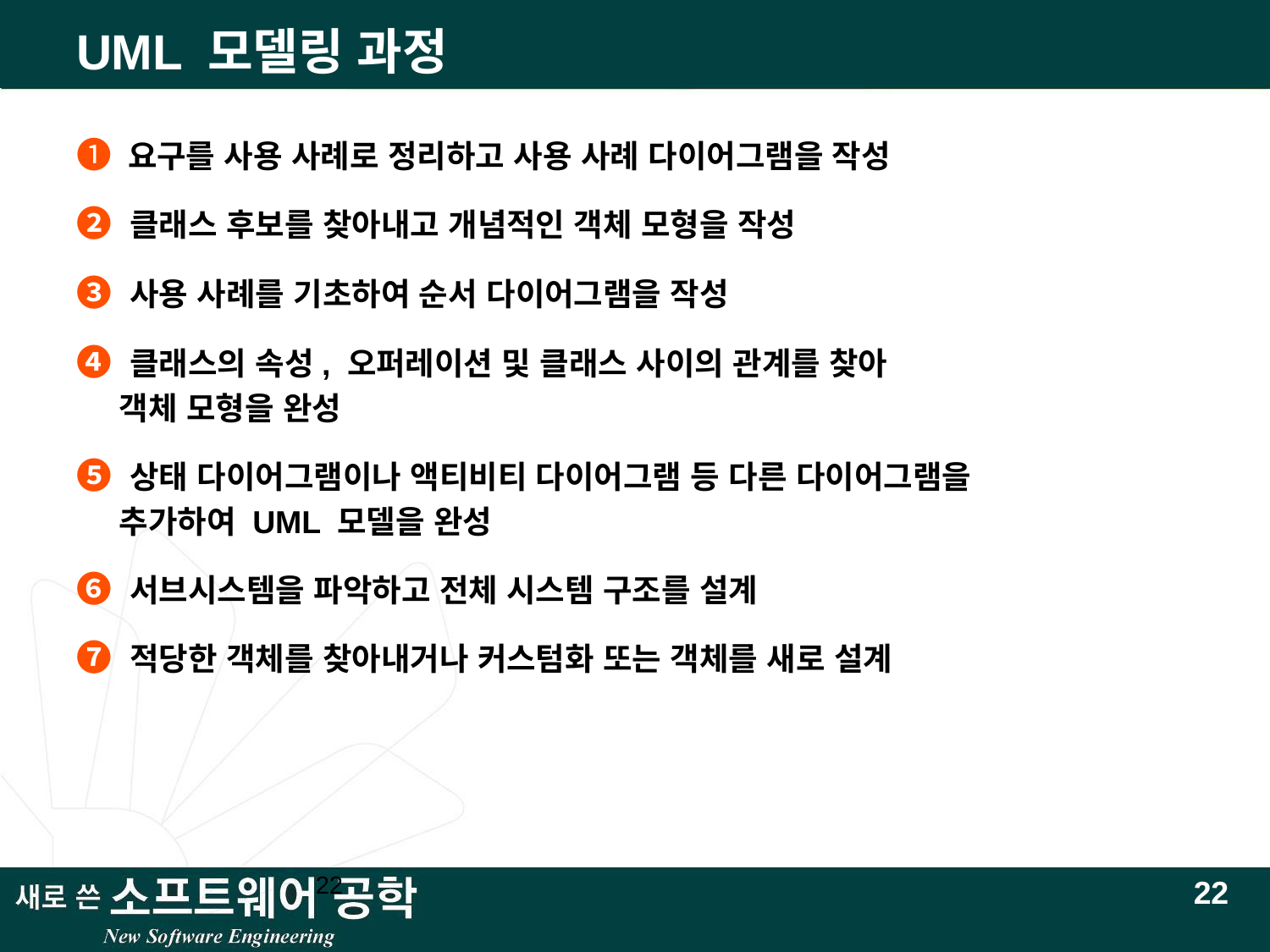

# UML 모델링 과정
➊ 요구를 사용 사례로 정리하고 사용 사례 다이어그램을 작성

➋ 클래스 후보를 찾아내고 개념적인 객체 모형을 작성

➌ 사용 사례를 기초하여 순서 다이어그램을 작성

➍ 클래스의 속성, 오퍼레이션 및 클래스 사이의 관계를 찾아
    객체 모형을 완성

➎ 상태 다이어그램이나 액티비티 다이어그램 등 다른 다이어그램을
    추가하여 UML 모델을 완성

➏ 서브시스템을 파악하고 전체 시스템 구조를 설계

➐ 적당한 객체를 찾아내거나 커스텀화 또는 객체를 새로 설계
22